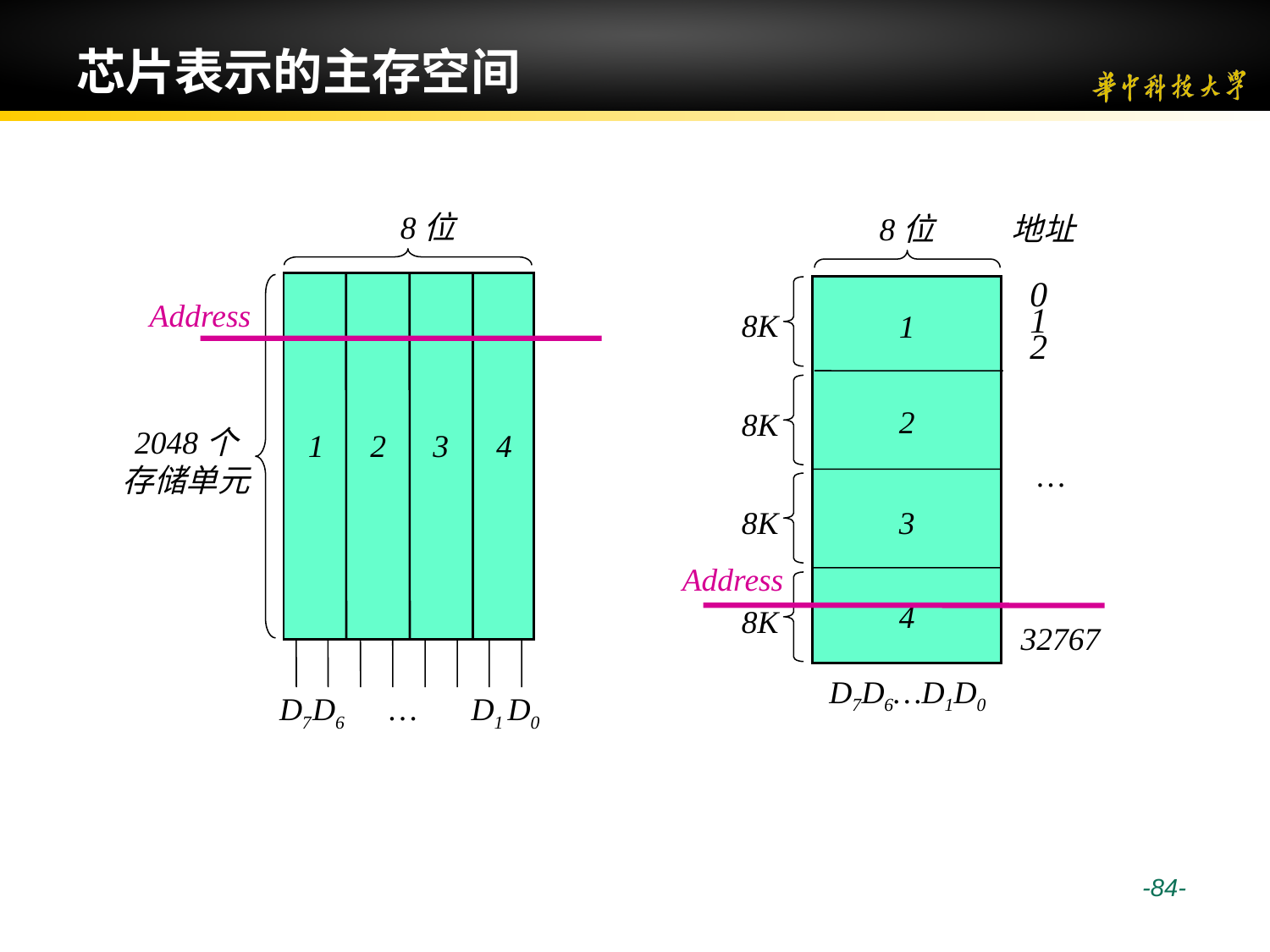

# 芯片表示的主存空间

8位
8位
地址

0
1
2
Address

8K
1

2
8K
2048个
存储单元
1
2
3
4
…

8K
3
Address

4
8K
32767

D7D6…D1D0
D7
D6
…
D1
D0
 -84-